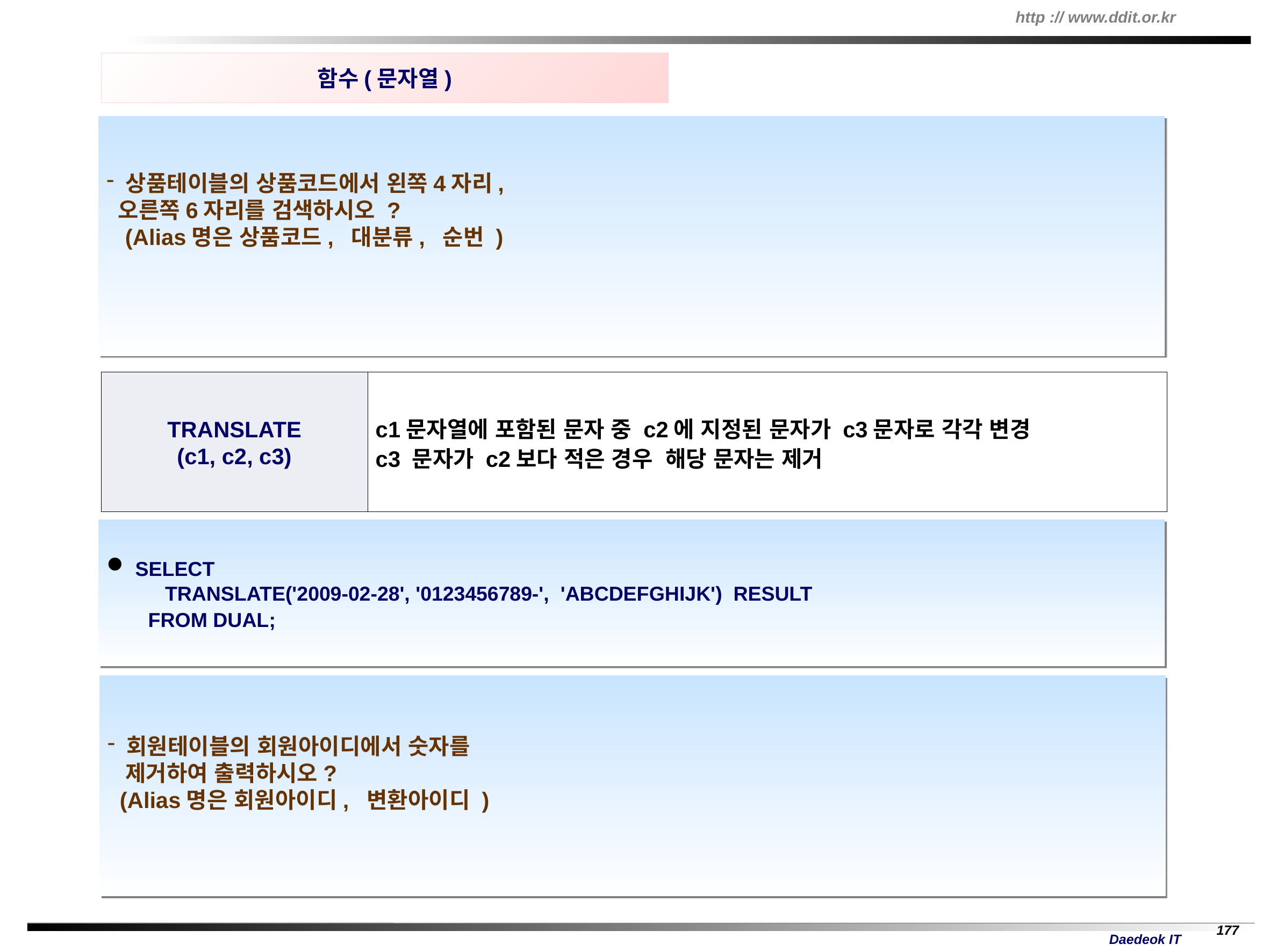

함수(문자열)

상품테이블의 상품코드에서 왼쪽4자리,
 오른쪽6자리를 검색하시오 ?
   (Alias명은 상품코드,  대분류,  순번 )

TRANSLATE
(c1, c2, c3)
c1문자열에 포함된 문자 중 c2에 지정된 문자가 c3문자로 각각 변경
c3 문자가 c2보다 적은 경우  해당 문자는 제거
 SELECT
       TRANSLATE('2009-02-28', '0123456789-',  'ABCDEFGHIJK')  RESULT
    FROM DUAL;

회원테이블의 회원아이디에서 숫자를
  제거하여 출력하시오?
  (Alias명은 회원아이디,  변환아이디 )